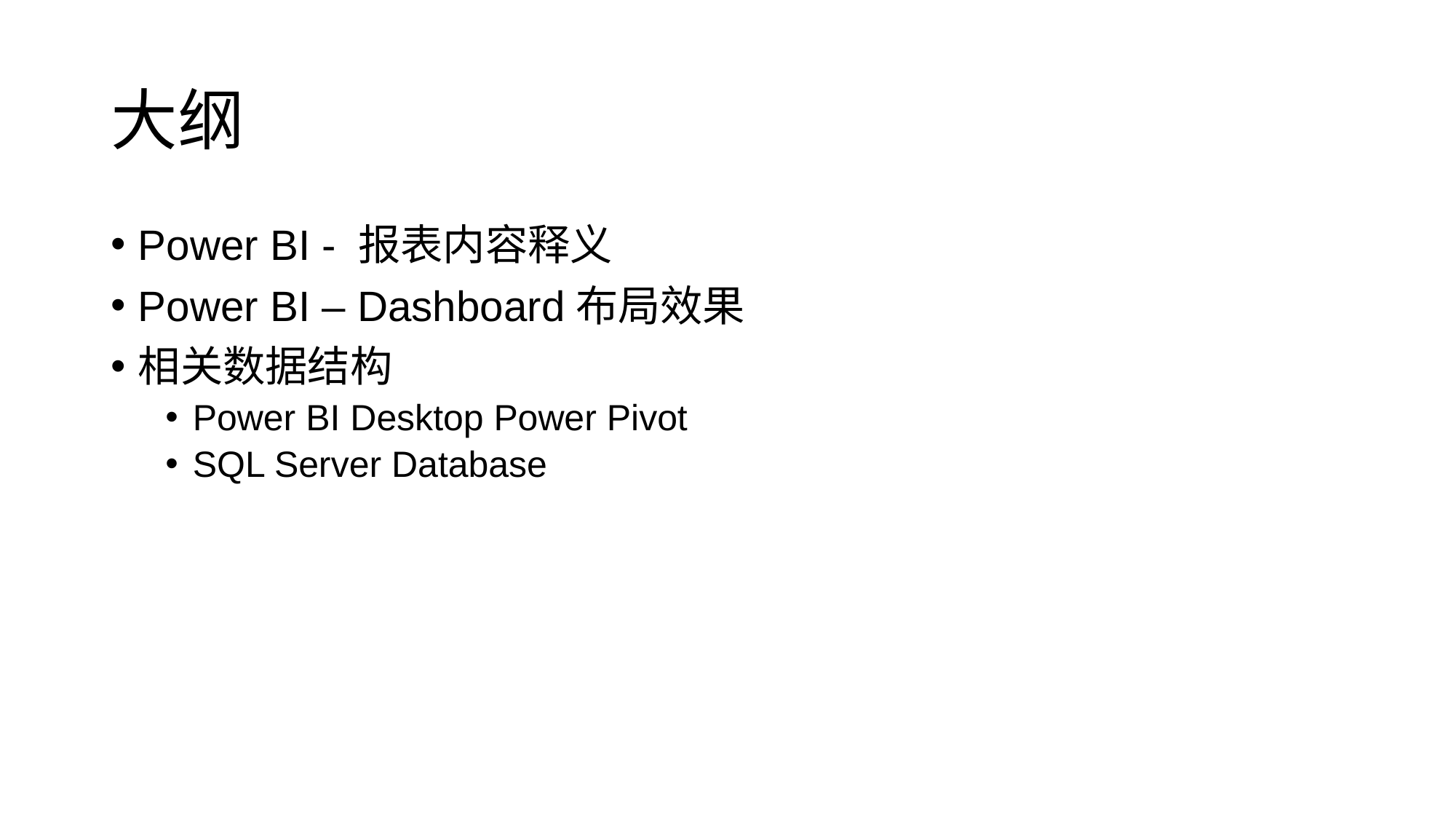

# 大纲
Power BI - 报表内容释义
Power BI – Dashboard布局效果
相关数据结构
Power BI Desktop Power Pivot
SQL Server Database